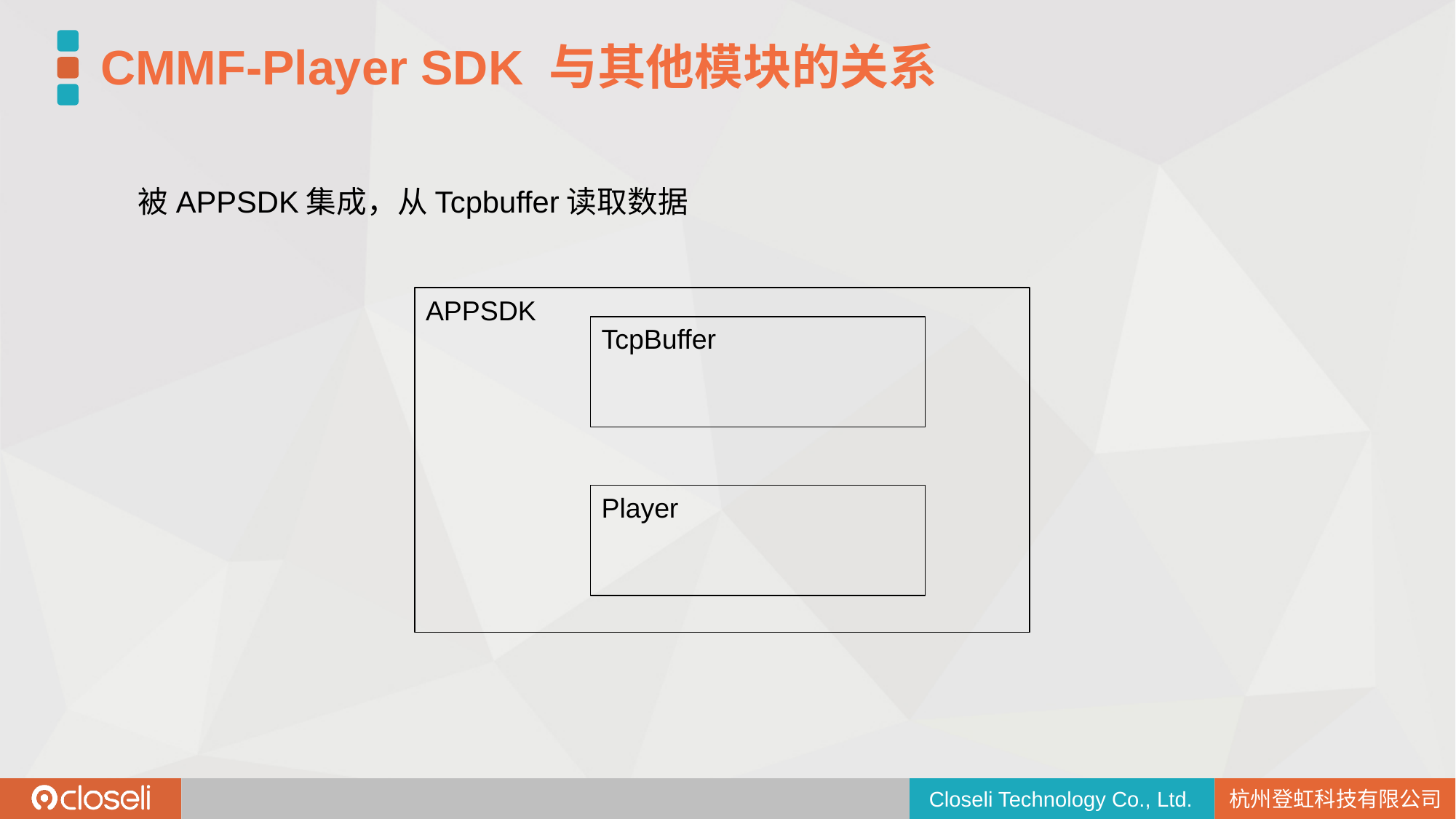

CMMF-Player SDK 与其他模块的关系
被APPSDK集成，从Tcpbuffer读取数据
APPSDK
TcpBuffer
Player